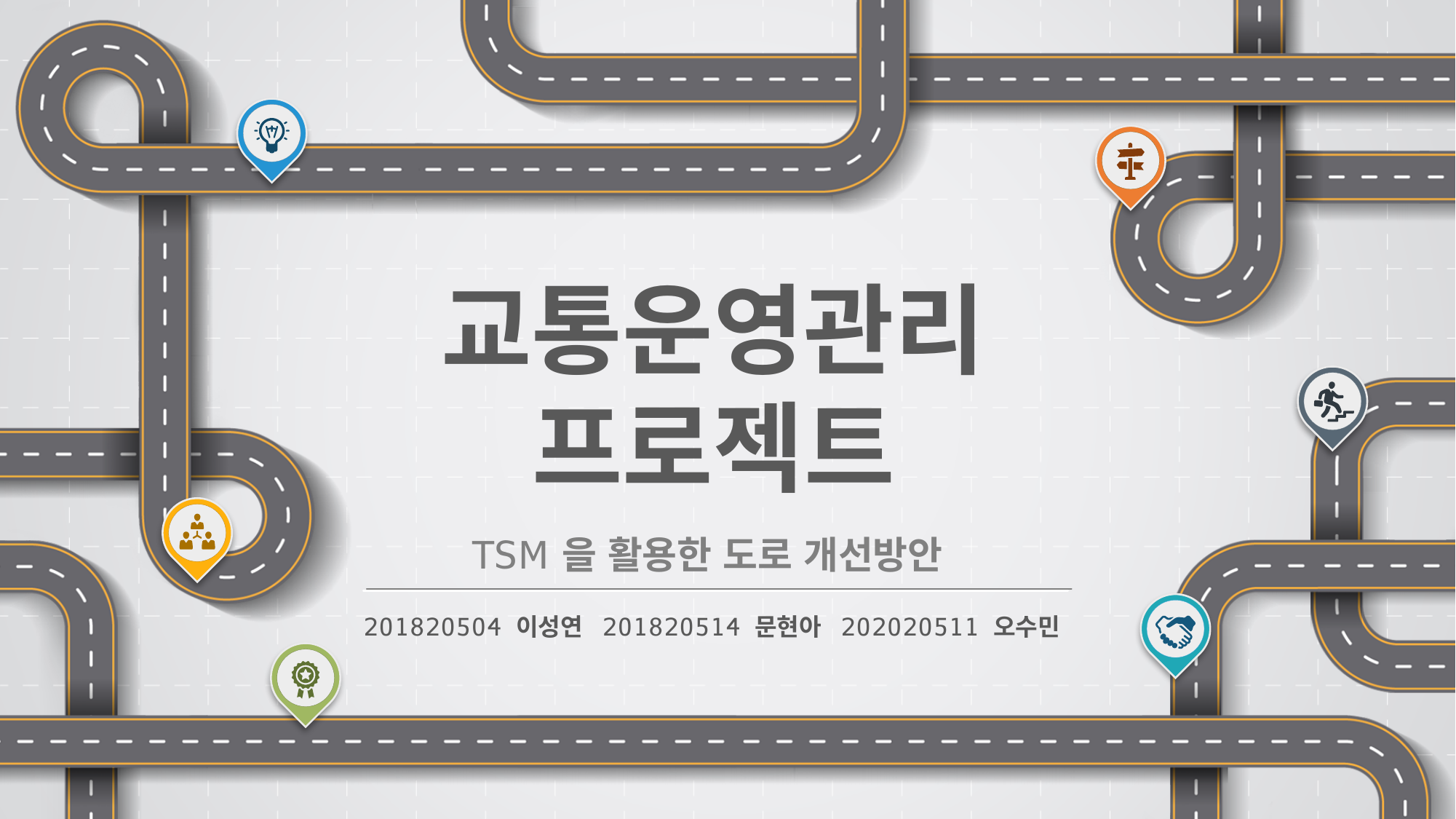

교통운영관리
프로젝트

TSM을 활용한 도로 개선방안
201820504 이성연  201820514 문현아  202020511 오수민